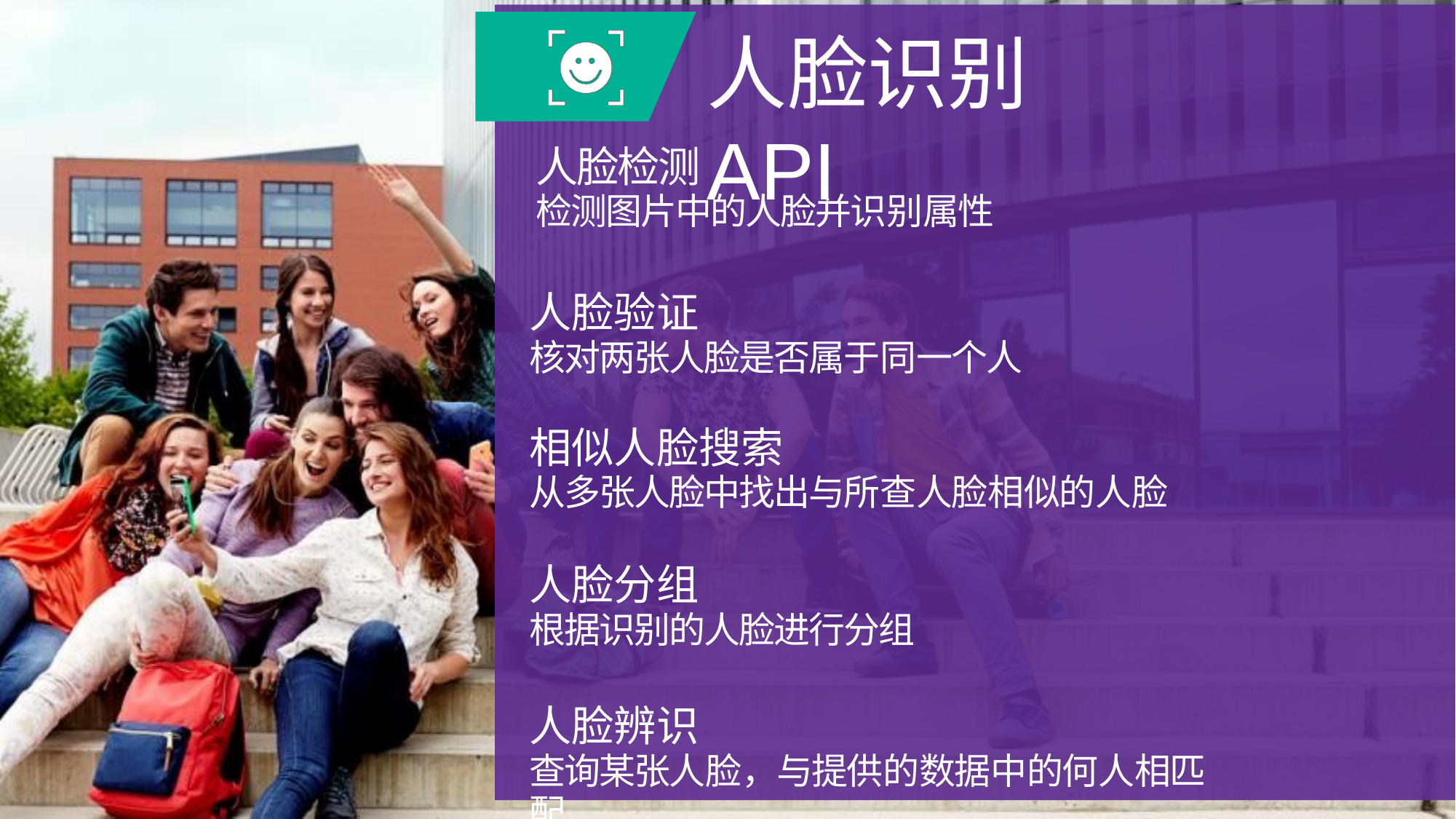

# 人脸识别 API

人脸检测
检测图片中的人脸并识别属性

人脸验证
核对两张人脸是否属于同一个人

相似人脸搜索
从多张人脸中找出与所查人脸相似的人脸

人脸分组
根据识别的人脸进行分组

人脸辨识
查询某张人脸，与提供的数据中的何人相匹配